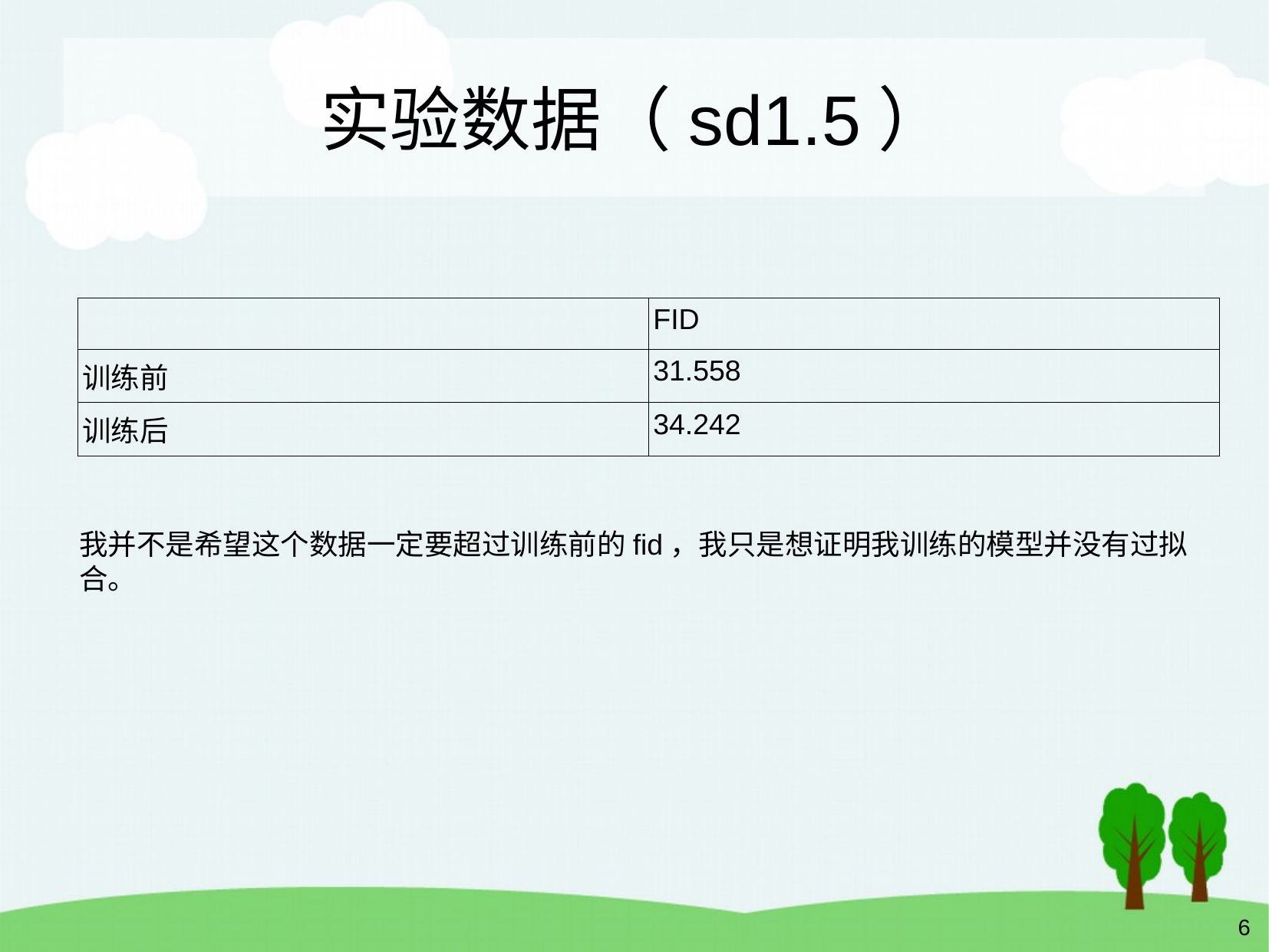

# 实验数据（sd1.5）
|  | FID |
| --- | --- |
| 训练前 | 31.558 |
| 训练后 | 34.242 |
我并不是希望这个数据一定要超过训练前的fid，我只是想证明我训练的模型并没有过拟合。
6